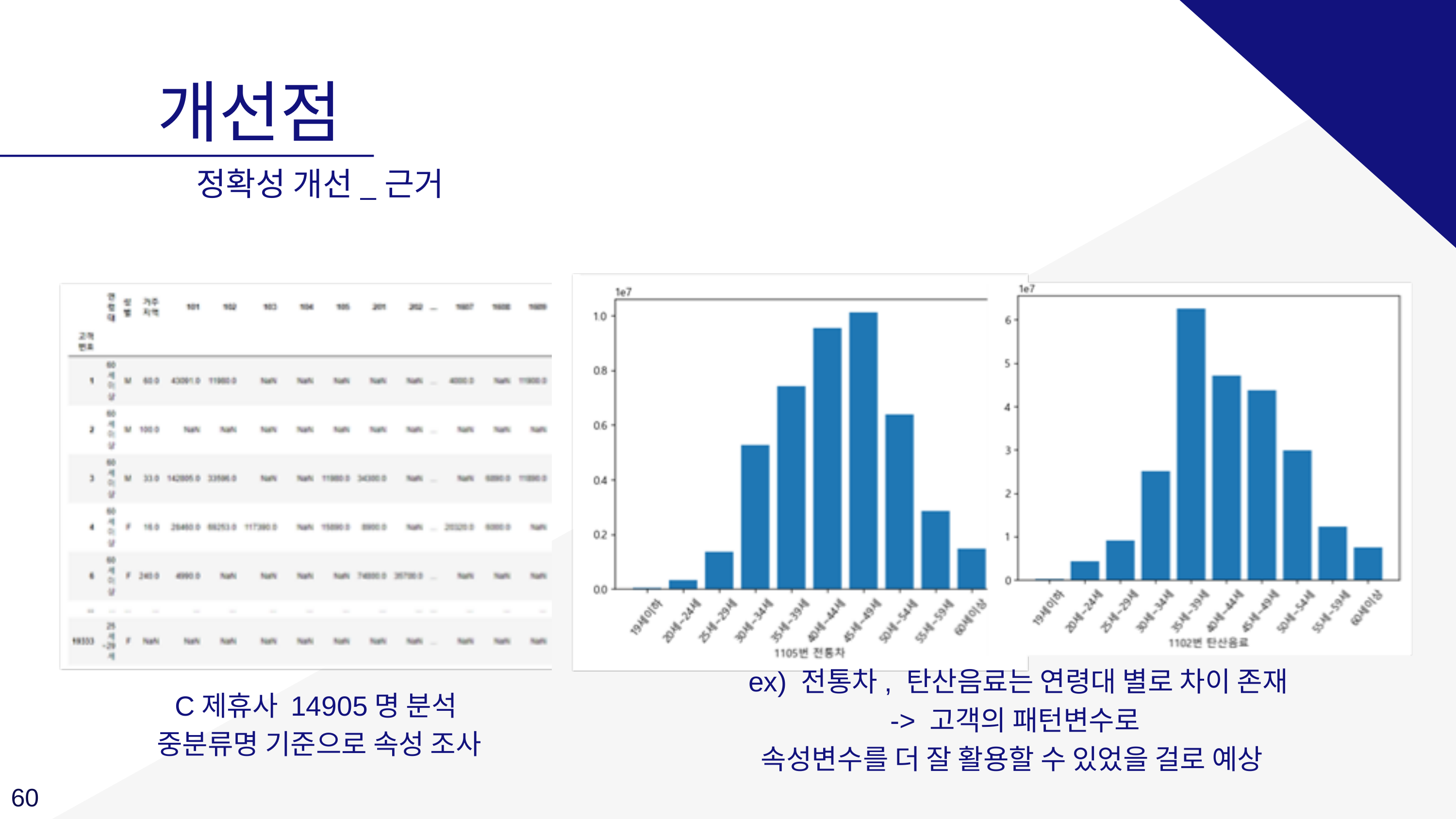

개선점

정확성 개선_근거

ex) 전통차, 탄산음료는 연령대 별로 차이 존재
-> 고객의 패턴변수로
속성변수를 더 잘 활용할 수 있었을 걸로 예상

C제휴사 14905명 분석
중분류명 기준으로 속성 조사
60